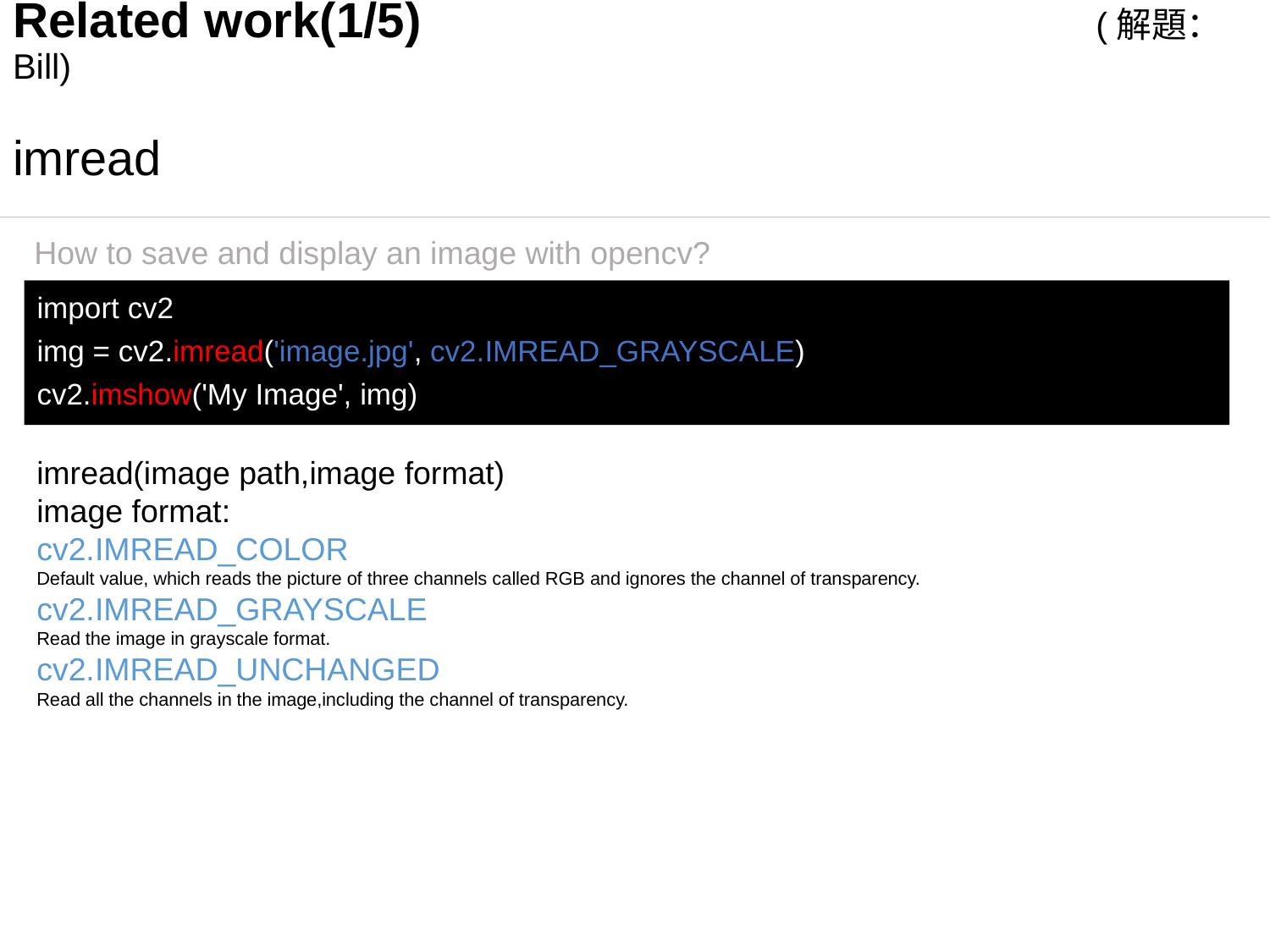

Related work(1/5)                                                 (解題：Bill)
# imread
How to save and display an image with opencv?
import cv2
img = cv2.imread('image.jpg', cv2.IMREAD_GRAYSCALE)
cv2.imshow('My Image', img)
imread(image path,image format)
image format:
cv2.IMREAD_COLOR
Default value, which reads the picture of three channels called RGB and ignores the channel of transparency.
cv2.IMREAD_GRAYSCALE
Read the image in grayscale format.
cv2.IMREAD_UNCHANGED
Read all the channels in the image,including the channel of transparency.